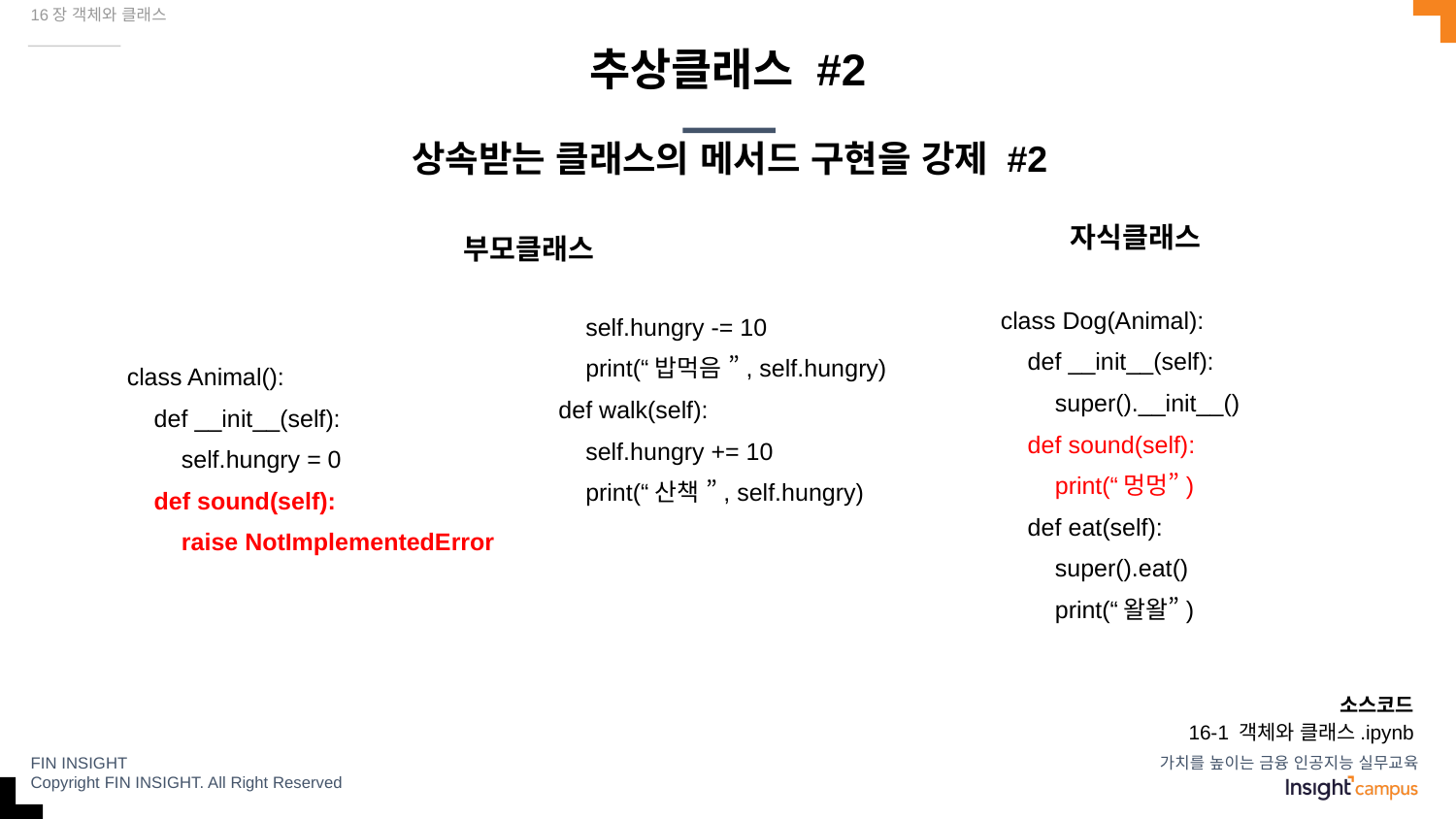

16장 객체와 클래스
# 추상클래스 #2
상속받는 클래스의 메서드 구현을 강제 #2
자식클래스
부모클래스
class Dog(Animal):
    def __init__(self):
        super().__init__()
    def sound(self):
        print(“멍멍”)
    def eat(self):
        super().eat()
        print(“왈왈”)

        self.hungry -= 10
        print(“밥먹음 ”, self.hungry)
    def walk(self):
        self.hungry += 10
        print(“산책 ”, self.hungry)

class Animal():
    def __init__(self):
        self.hungry = 0
    def sound(self):
        raise NotImplementedError

소스코드
16-1 객체와 클래스.ipynb